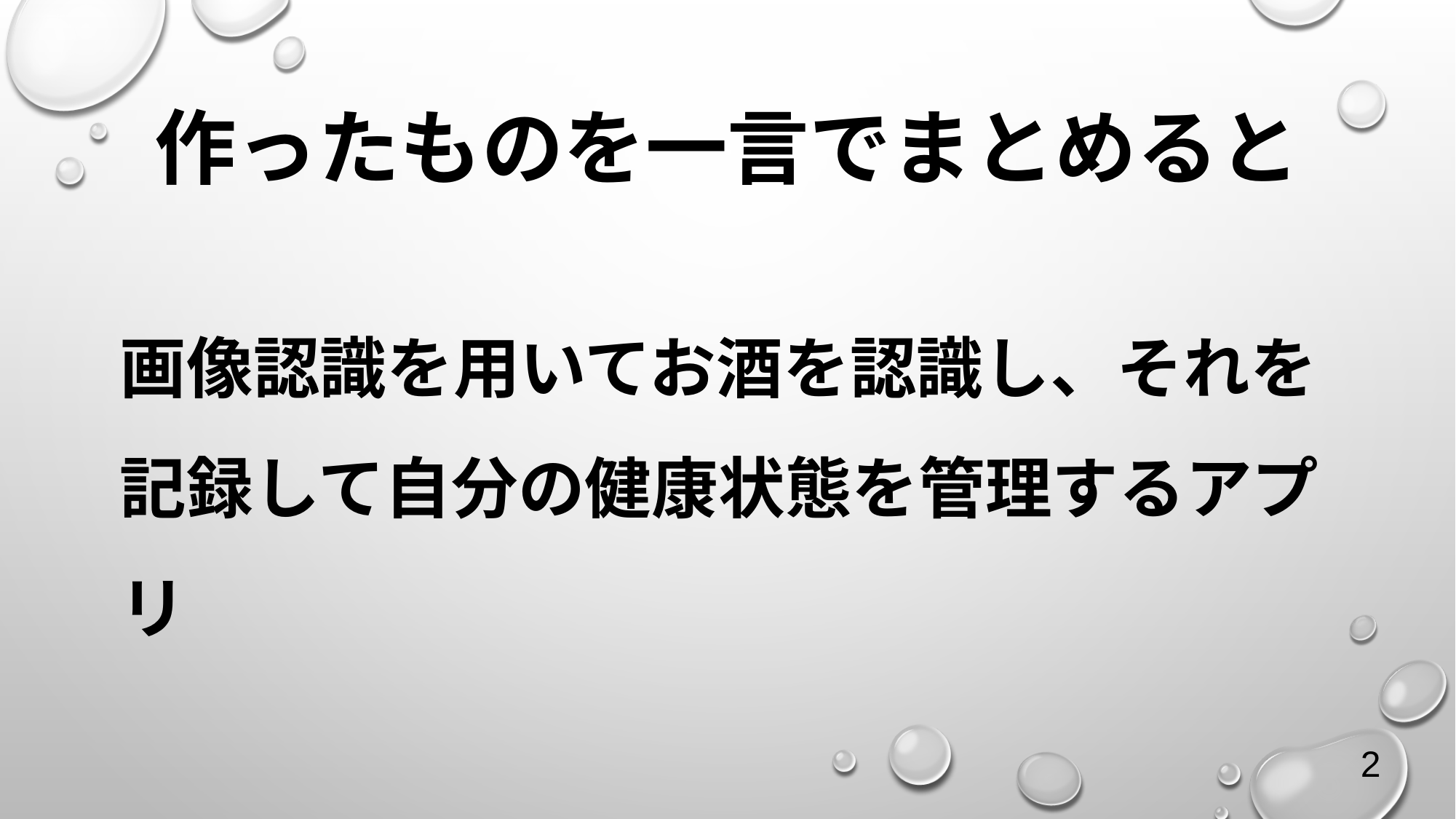

# 作ったものを一言でまとめると
画像認識を用いてお酒を認識し、それを記録して自分の健康状態を管理するアプリ
2